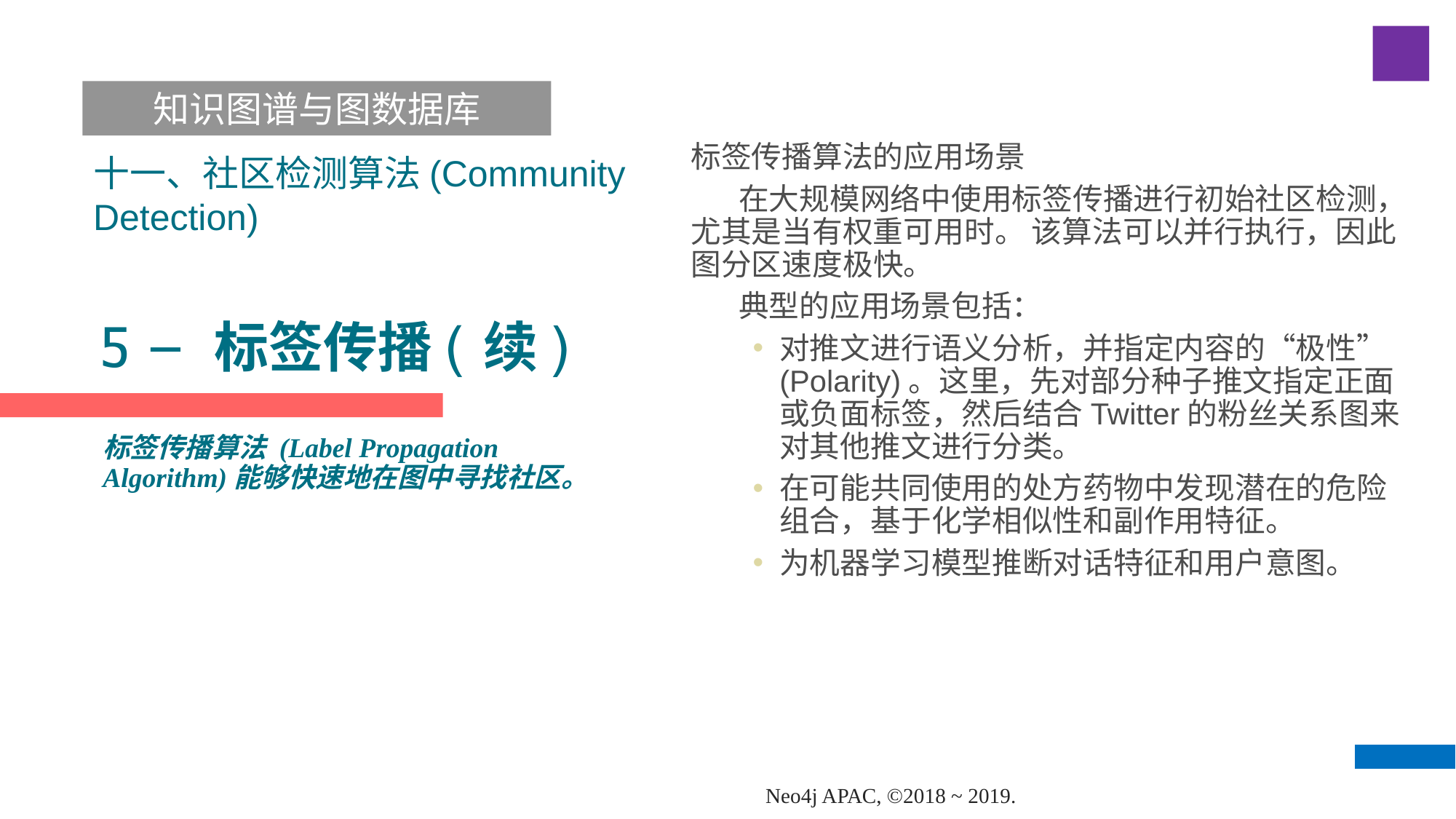

知识图谱与图数据库
标签传播算法的应用场景
      在大规模网络中使用标签传播进行初始社区检测，尤其是当有权重可用时。 该算法可以并行执行，因此图分区速度极快。
      典型的应用场景包括：
对推文进行语义分析，并指定内容的“极性”(Polarity)。这里，先对部分种子推文指定正面或负面标签，然后结合Twitter的粉丝关系图来对其他推文进行分类。
在可能共同使用的处方药物中发现潜在的危险组合，基于化学相似性和副作用特征。
为机器学习模型推断对话特征和用户意图。
十一、社区检测算法(Community Detection)
# 5 – 标签传播(续)
标签传播算法 (Label Propagation Algorithm)能够快速地在图中寻找社区。